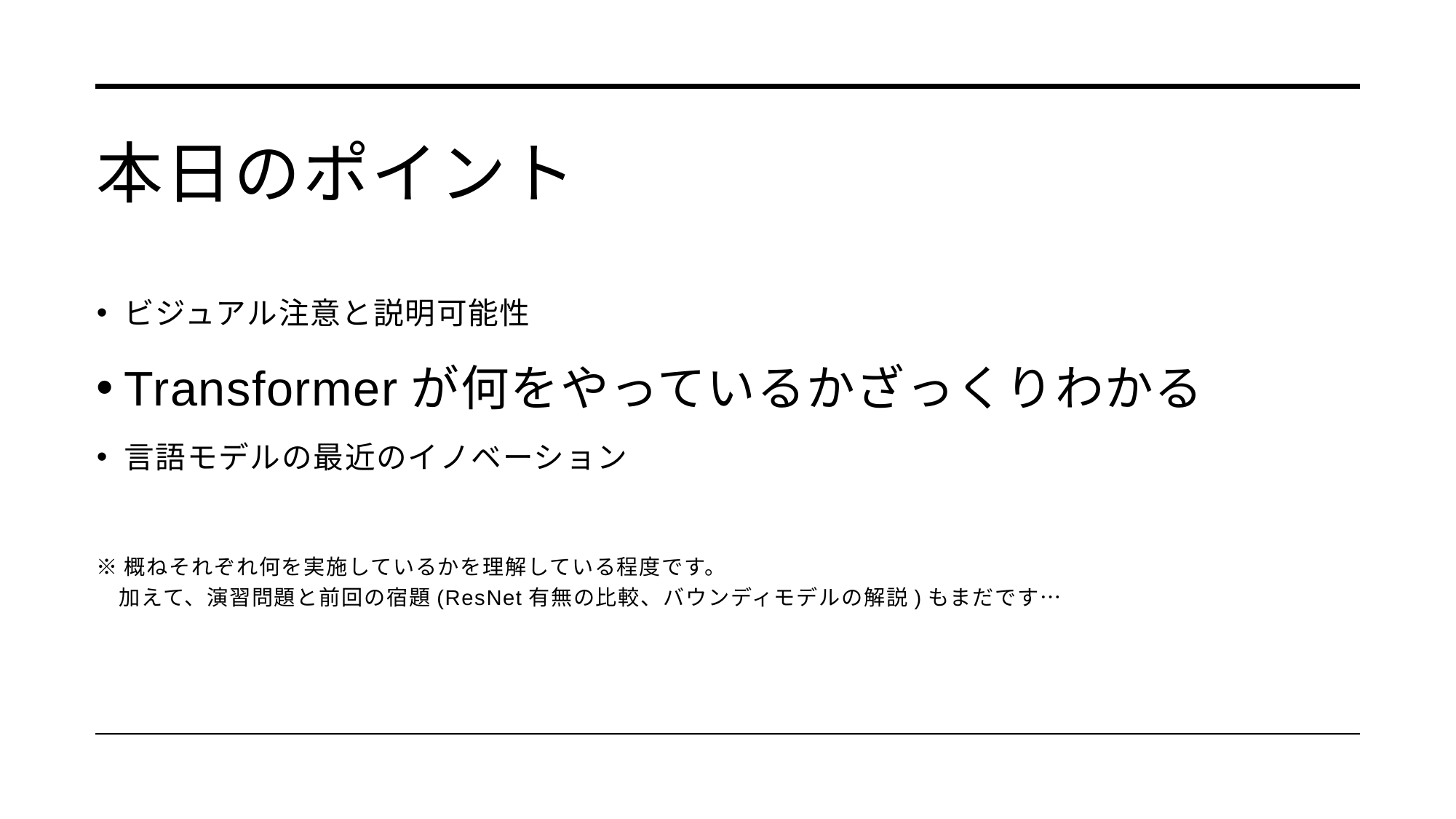

# 本日のポイント
ビジュアル注意と説明可能性
Transformerが何をやっているかざっくりわかる
言語モデルの最近のイノベーション

※概ねそれぞれ何を実施しているかを理解している程度です。
　加えて、演習問題と前回の宿題(ResNet有無の比較、バウンディモデルの解説)もまだです…